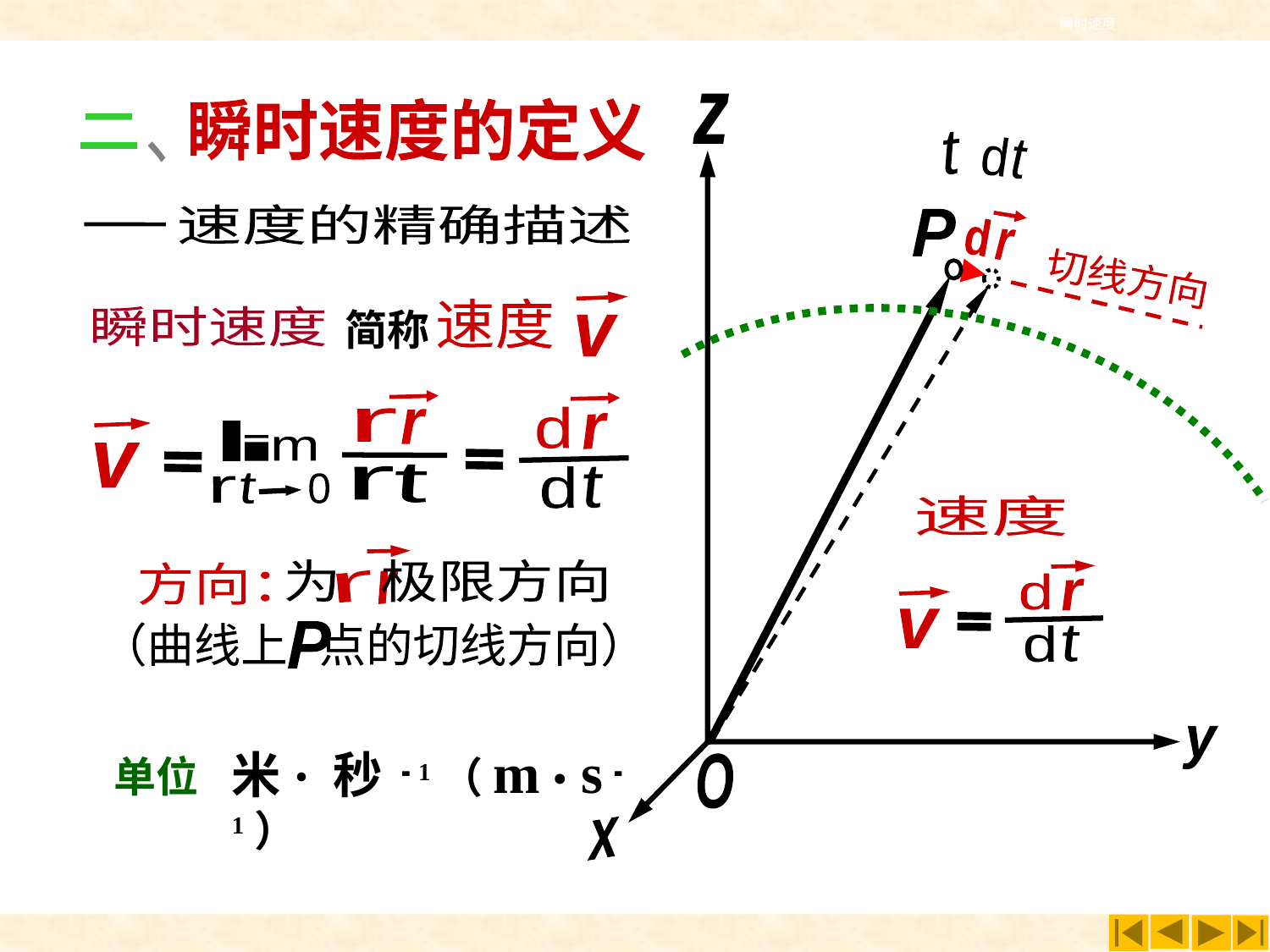

瞬时速度
z
t
d
t

P

d
r
切线方向

y

O
x
瞬时速度的定义
二
、
速度的精确描述

简称

速度
瞬时速度
v

r
r

t
r

d
r
l
i
m
t
0
r

v

d
t

为   极限方向
方向：
r
r
（曲线上   点的切线方向）
P
速度

d
r

d
t

v

米• 秒 - 1（m • s - 1）
单位